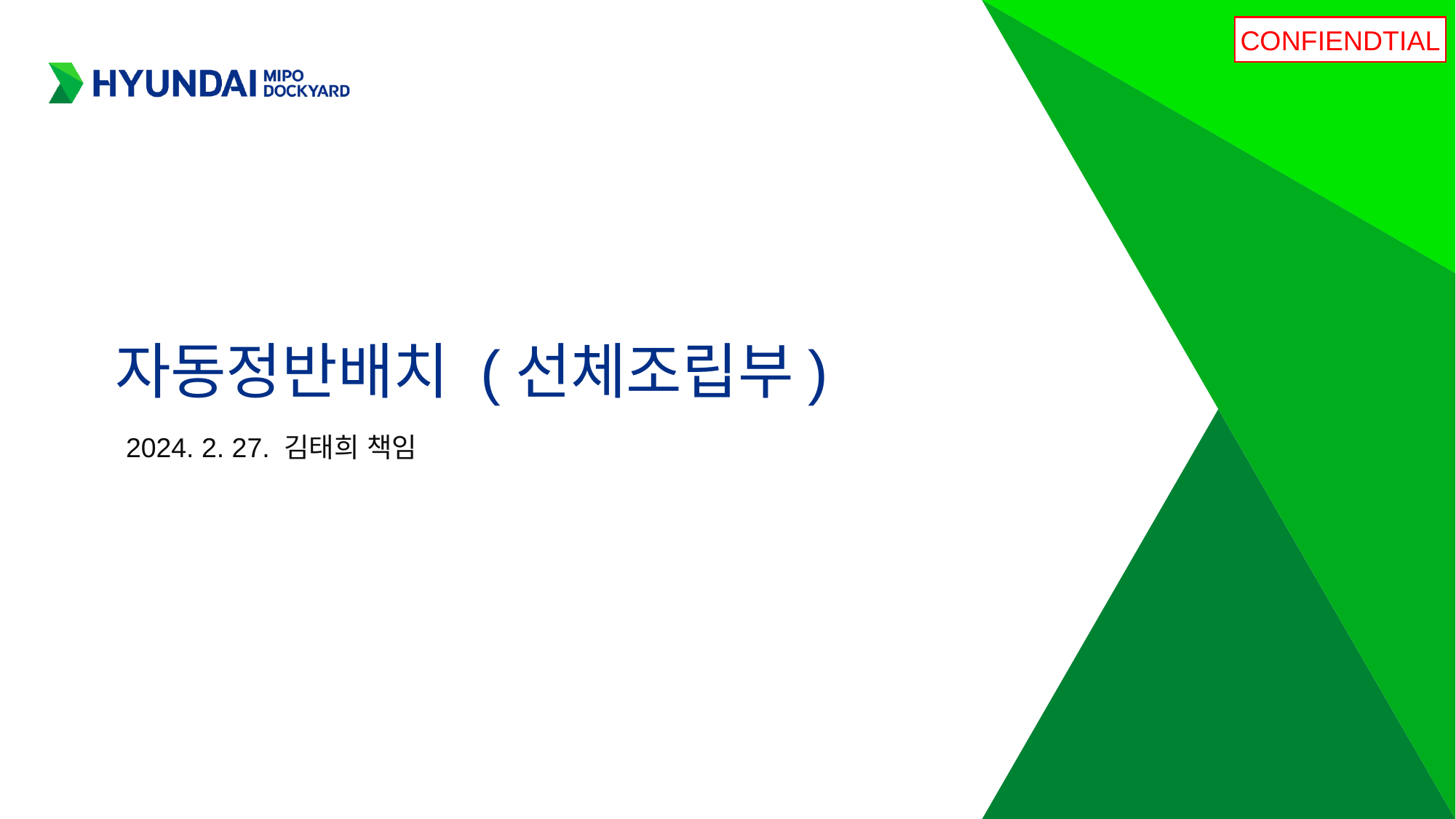

# 자동정반배치 (선체조립부)
2024. 2. 27. 김태희 책임